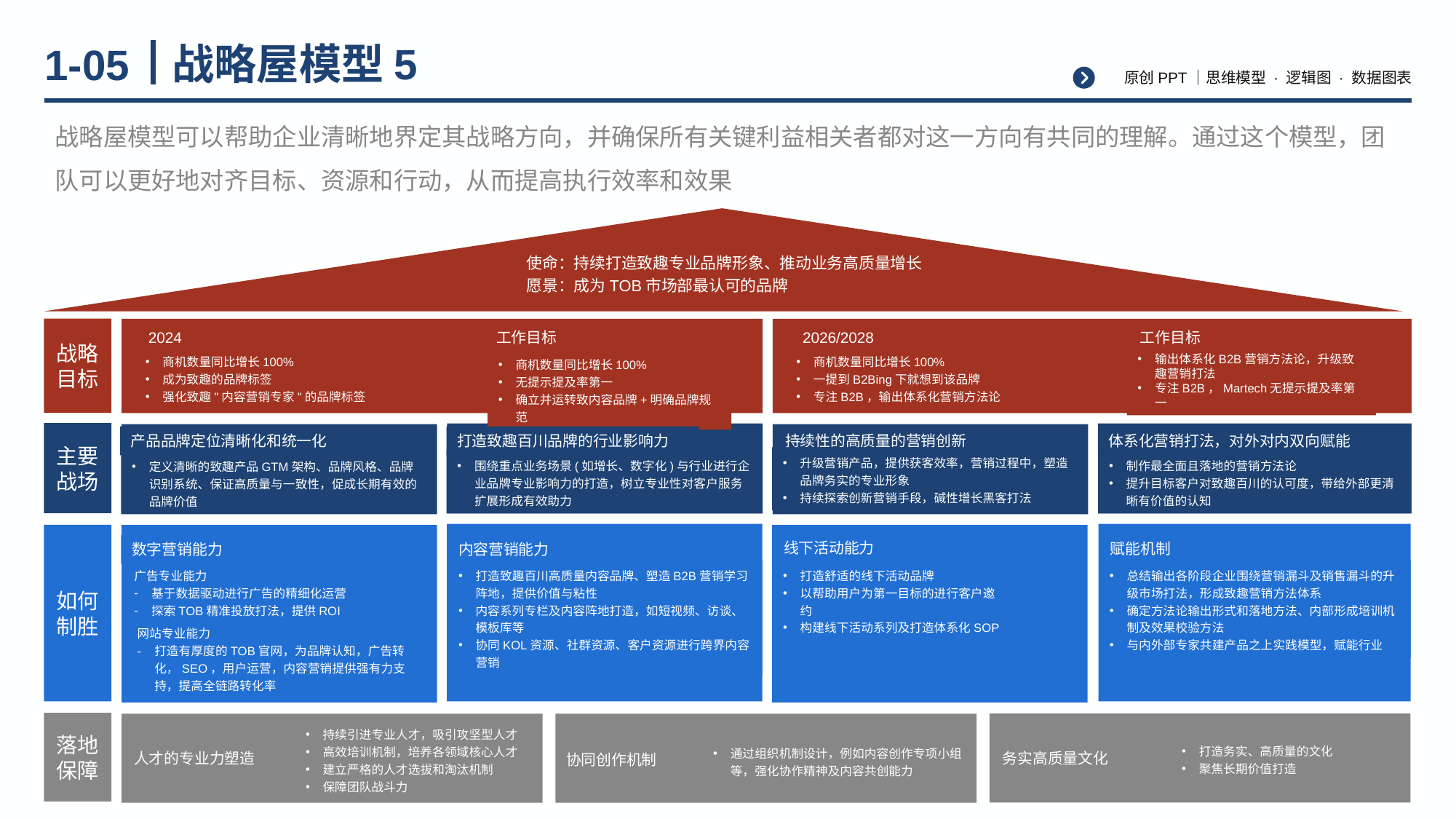

# 战略屋模型5
1-05
战略屋模型可以帮助企业清晰地界定其战略方向，并确保所有关键利益相关者都对这一方向有共同的理解。通过这个模型，团队可以更好地对齐目标、资源和行动，从而提高执行效率和效果

使命：持续打造致趣专业品牌形象、推动业务高质量增长
愿景：成为TOB市场部最认可的品牌
战略目标

2026/2028
工作目标
2024

工作目标
商机数量同比增长100%
成为致趣的品牌标签
强化致趣"内容营销专家"的品牌标签
商机数量同比增长100%
一提到B2Bing下就想到该品牌
专注B2B，输出体系化营销方法论
输出体系化B2B营销方法论，升级致趣营销打法
专注B2B，Martech无提示提及率第一
商机数量同比增长100%
无提示提及率第一
确立并运转致内容品牌+明确品牌规范
主要战场

产品品牌定位清晰化和统一化
打造致趣百川品牌的行业影响力
持续性的高质量的营销创新
体系化营销打法，对外对内双向赋能
升级营销产品，提供获客效率，营销过程中，塑造品牌务实的专业形象
持续探索创新营销手段，碱性增长黑客打法
围绕重点业务场景(如增长、数字化)与行业进行企业品牌专业影响力的打造，树立专业性对客户服务扩展形成有效助力
制作最全面且落地的营销方法论
提升目标客户对致趣百川的认可度，带给外部更清晰有价值的认知
定义清晰的致趣产品GTM架构、品牌风格、品牌识别系统、保证高质量与一致性，促成长期有效的品牌价值

如何制胜

线下活动能力
赋能机制
数字营销能力
内容营销能力
广告专业能力
基于数据驱动进行广告的精细化运营
探索TOB精准投放打法，提供ROI
打造致趣百川高质量内容品牌、塑造B2B营销学习阵地，提供价值与粘性
内容系列专栏及内容阵地打造，如短视频、访谈、模板库等
协同KOL资源、社群资源、客户资源进行跨界内容营销
打造舒适的线下活动品牌
以帮助用户为第一目标的进行客户邀约
构建线下活动系列及打造体系化SOP
总结输出各阶段企业围绕营销漏斗及销售漏斗的升级市场打法，形成致趣营销方法体系
确定方法论输出形式和落地方法、内部形成培训机制及效果校验方法
与内外部专家共建产品之上实践模型，赋能行业
网站专业能力
打造有厚度的TOB官网，为品牌认知，广告转化，SEO，用户运营，内容营销提供强有力支持，提高全链路转化率
落地保障

持续引进专业人才，吸引攻坚型人才
高效培训机制，培养各领域核心人才
建立严格的人才选拔和淘汰机制
保障团队战斗力
打造务实、高质量的文化
聚焦长期价值打造
通过组织机制设计，例如内容创作专项小组等，强化协作精神及内容共创能力
务实高质量文化
人才的专业力塑造
协同创作机制